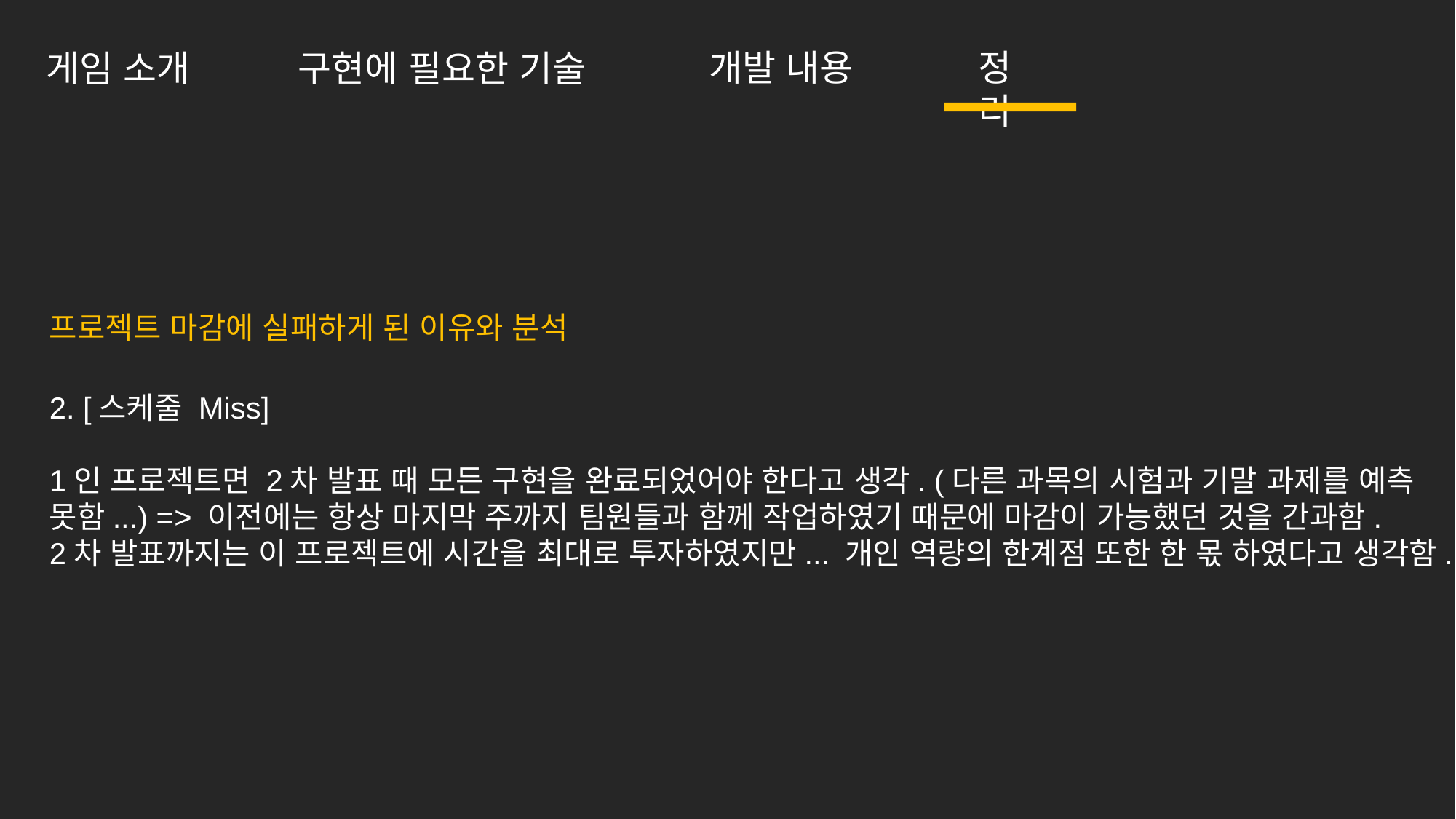

개발 내용
정리
구현에 필요한 기술
게임 소개

프로젝트 마감에 실패하게 된 이유와 분석
2. [스케줄 Miss]

1인 프로젝트면 2차 발표 때 모든 구현을 완료되었어야 한다고 생각. (다른 과목의 시험과 기말 과제를 예측 못함...) => 이전에는 항상 마지막 주까지 팀원들과 함께 작업하였기 때문에 마감이 가능했던 것을 간과함.
2차 발표까지는 이 프로젝트에 시간을 최대로 투자하였지만... 개인 역량의 한계점 또한 한 몫 하였다고 생각함.